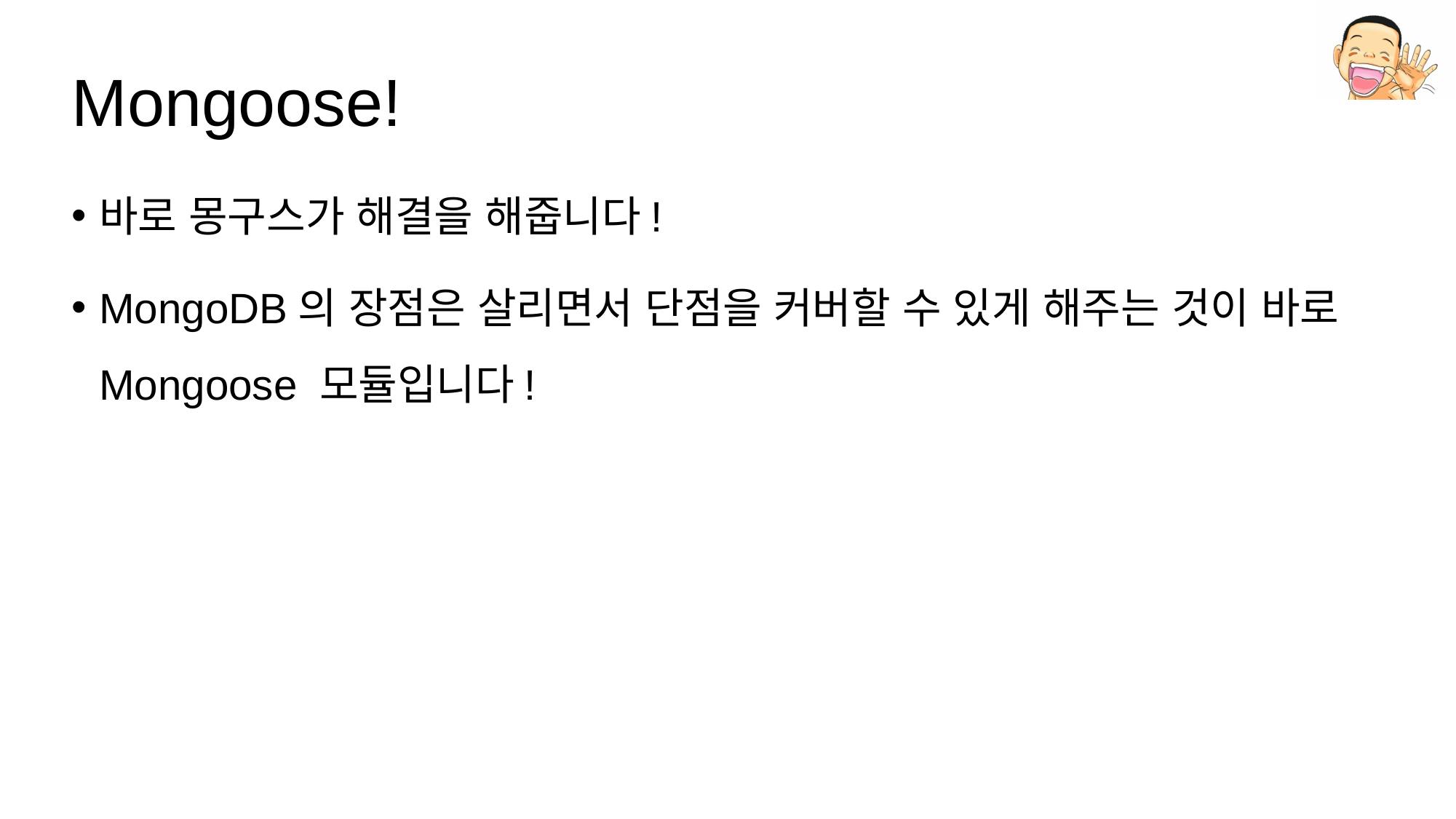

# Mongoose!
바로 몽구스가 해결을 해줍니다!
MongoDB의 장점은 살리면서 단점을 커버할 수 있게 해주는 것이 바로 Mongoose 모듈입니다!